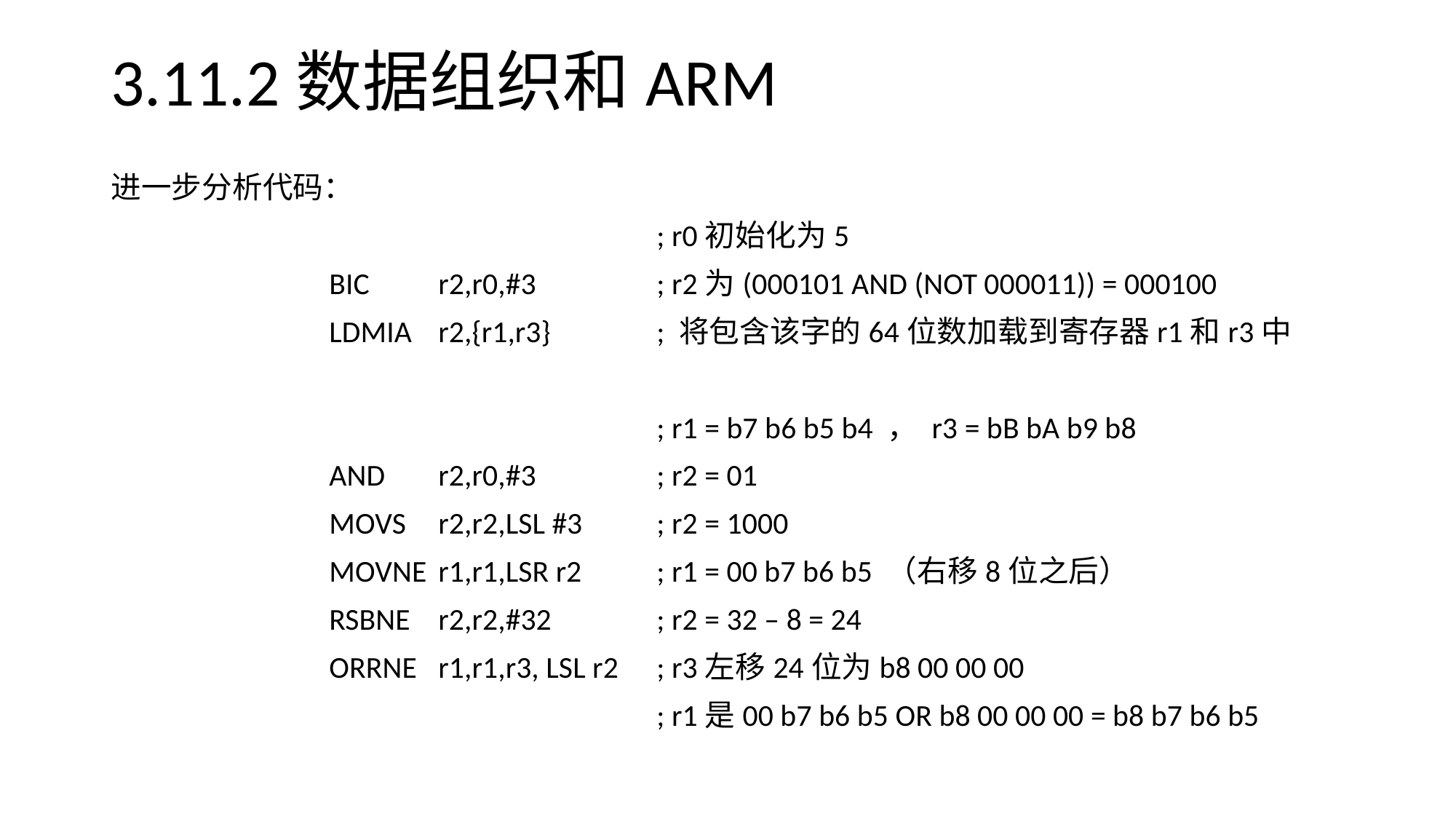

# 3.11.2数据组织和ARM

进一步分析代码：
					; r0初始化为5
		BIC	r2,r0,#3		; r2为(000101 AND (NOT 000011)) = 000100
		LDMIA	r2,{r1,r3}	; 将包含该字的64位数加载到寄存器r1和r3中

					; r1 = b7 b6 b5 b4 ， r3 = bB bA b9 b8
		AND	r2,r0,#3		; r2 = 01
		MOVS	r2,r2,LSL #3	; r2 = 1000
		MOVNE	r1,r1,LSR r2	; r1 = 00 b7 b6 b5 （右移8位之后）
		RSBNE	r2,r2,#32	; r2 = 32 – 8 = 24
		ORRNE	r1,r1,r3, LSL r2	; r3左移24位为b8 00 00 00
					; r1是00 b7 b6 b5 OR b8 00 00 00 = b8 b7 b6 b5